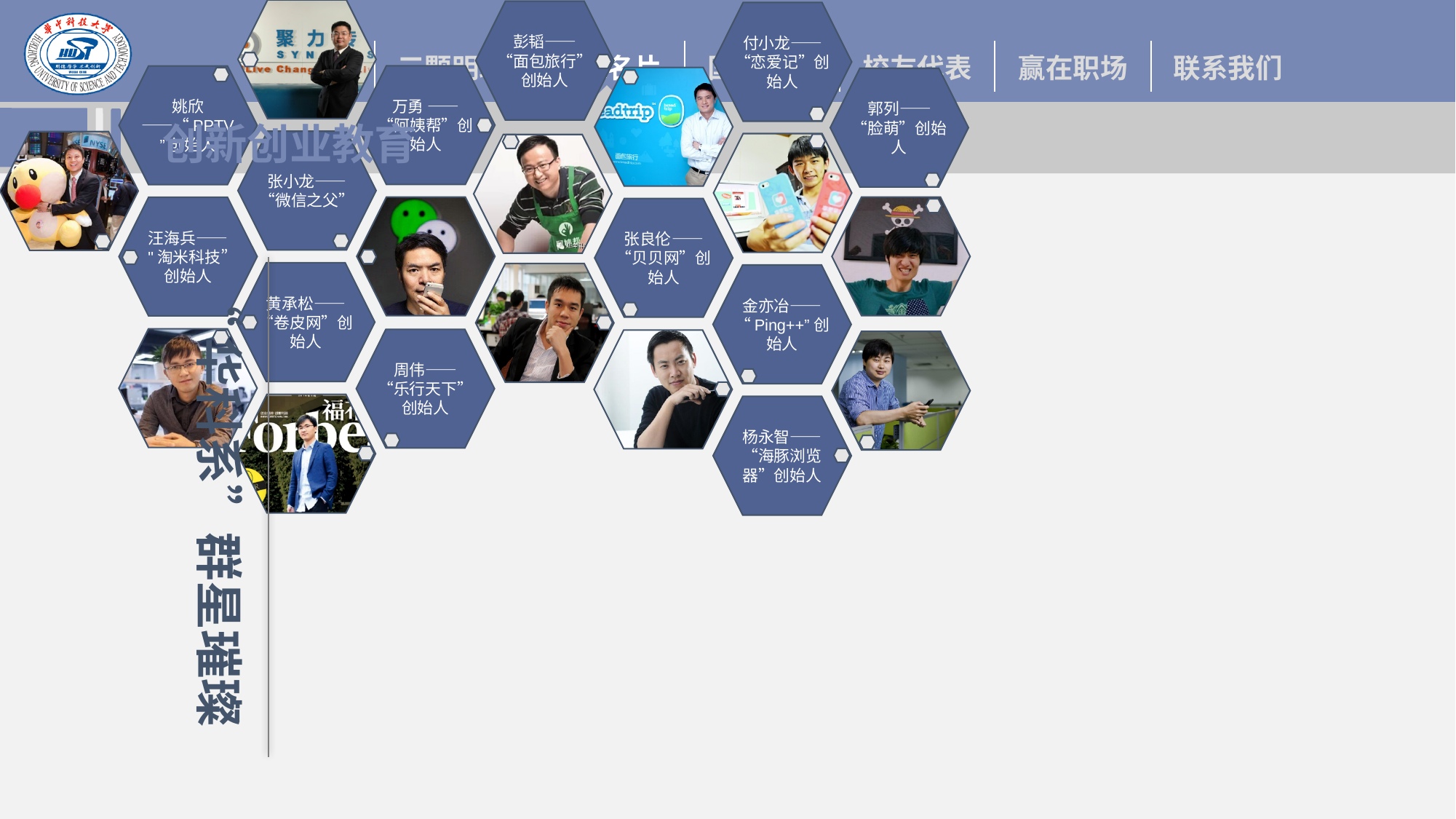

# 创新创业教育
汪海兵—— "淘米科技”创始人
张小龙——“微信之父”
姚欣——“PPTV”创始人
万勇 ——“阿姨帮”创始人
彭韬—— “面包旅行”创始人
张良伦——“贝贝网”创始人
黄承松—— “卷皮网”创始人
金亦冶——“Ping++”创始人
付小龙——“恋爱记”创始人
周伟—— “乐行天下”创始人
郭列—— “脸萌”创始人
杨永智—— “海豚浏览器”创始人
“华科系”群星璀璨